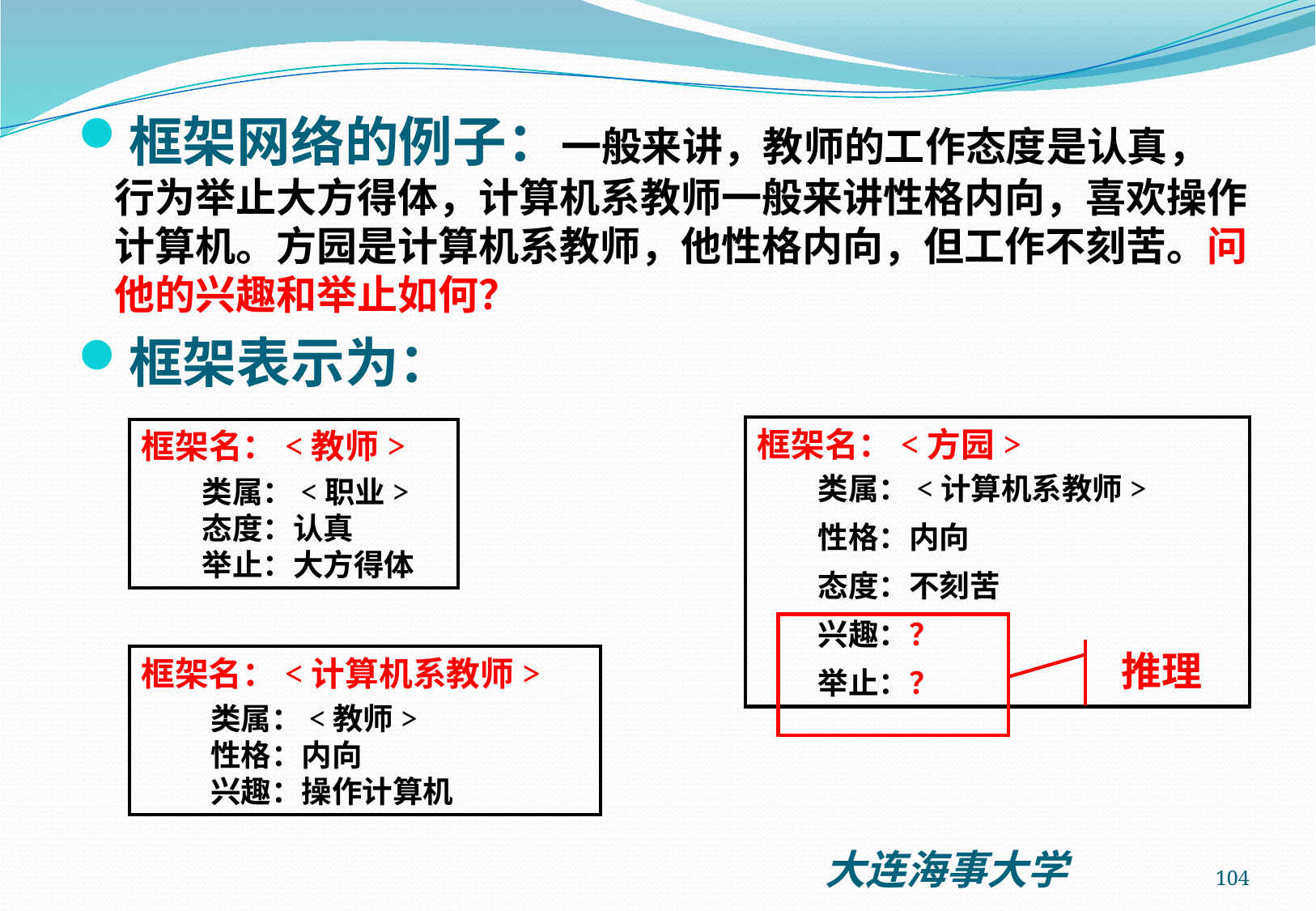

框架网络的例子：一般来讲，教师的工作态度是认真，行为举止大方得体，计算机系教师一般来讲性格内向，喜欢操作计算机。方园是计算机系教师，他性格内向，但工作不刻苦。问他的兴趣和举止如何？
框架表示为：
框架名：<方园>
类属：<计算机系教师>
性格：内向
态度：不刻苦
兴趣：？
举止：？
框架名：<教师>
类属：<职业>
态度：认真
举止：大方得体

推理
框架名：<计算机系教师>
         类属：<教师>
         性格：内向
         兴趣：操作计算机
104